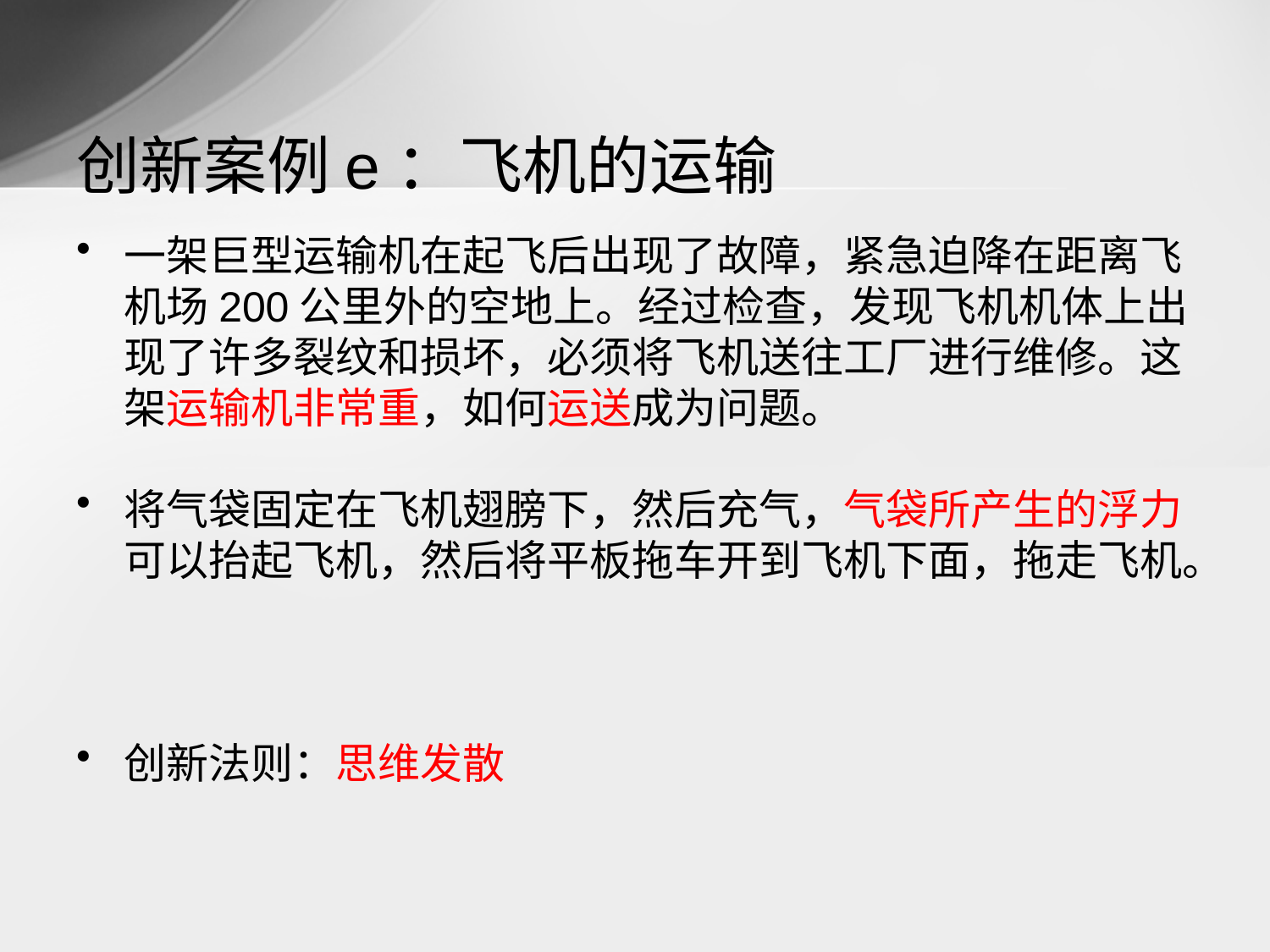

# 创新案例e：飞机的运输
一架巨型运输机在起飞后出现了故障，紧急迫降在距离飞机场200公里外的空地上。经过检查，发现飞机机体上出现了许多裂纹和损坏，必须将飞机送往工厂进行维修。这架运输机非常重，如何运送成为问题。

将气袋固定在飞机翅膀下，然后充气，气袋所产生的浮力可以抬起飞机，然后将平板拖车开到飞机下面，拖走飞机。

创新法则：思维发散